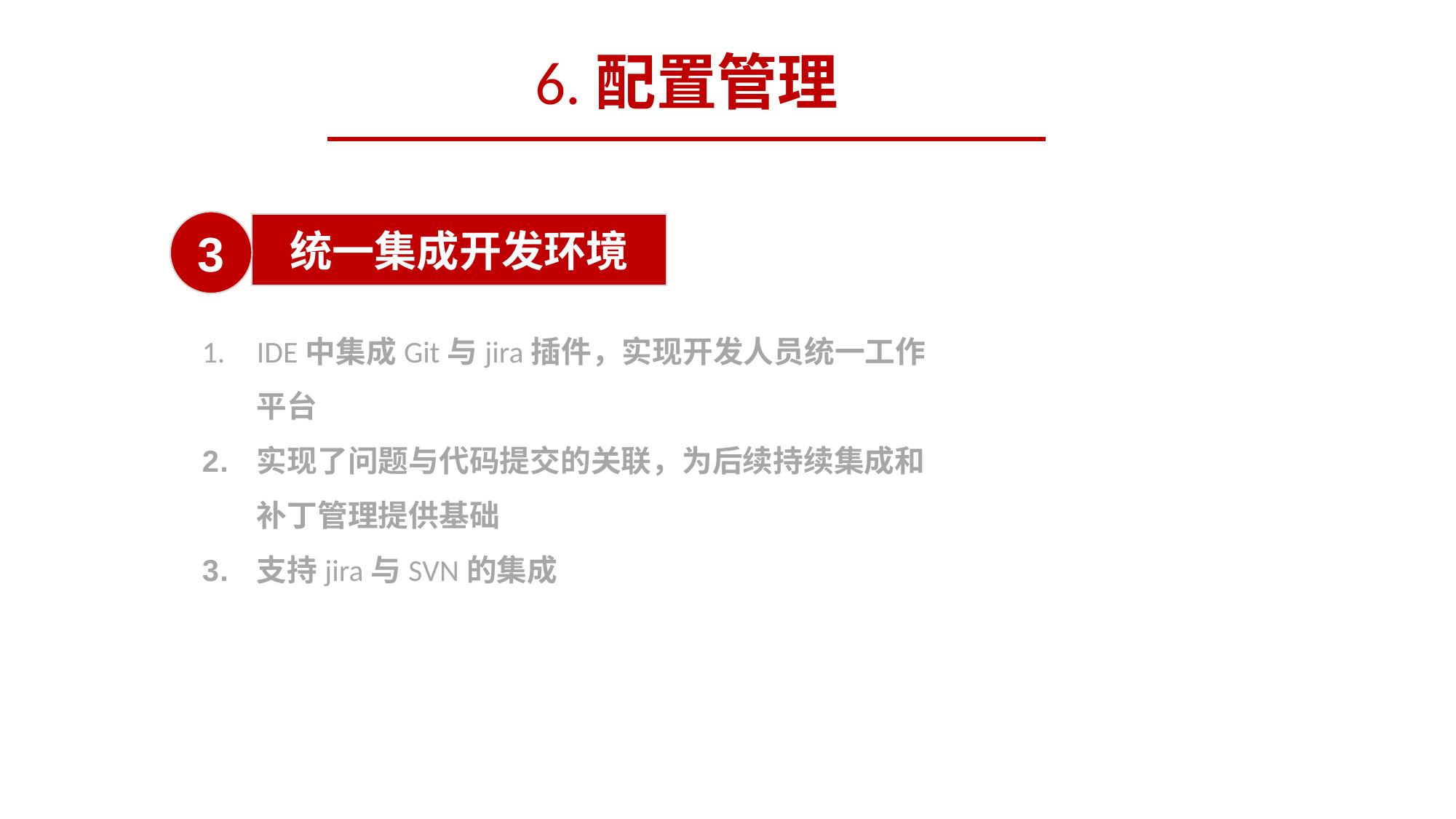

6.配置管理

3
统一集成开发环境

IDE中集成Git与jira插件，实现开发人员统一工作平台
实现了问题与代码提交的关联，为后续持续集成和补丁管理提供基础
支持jira与SVN的集成